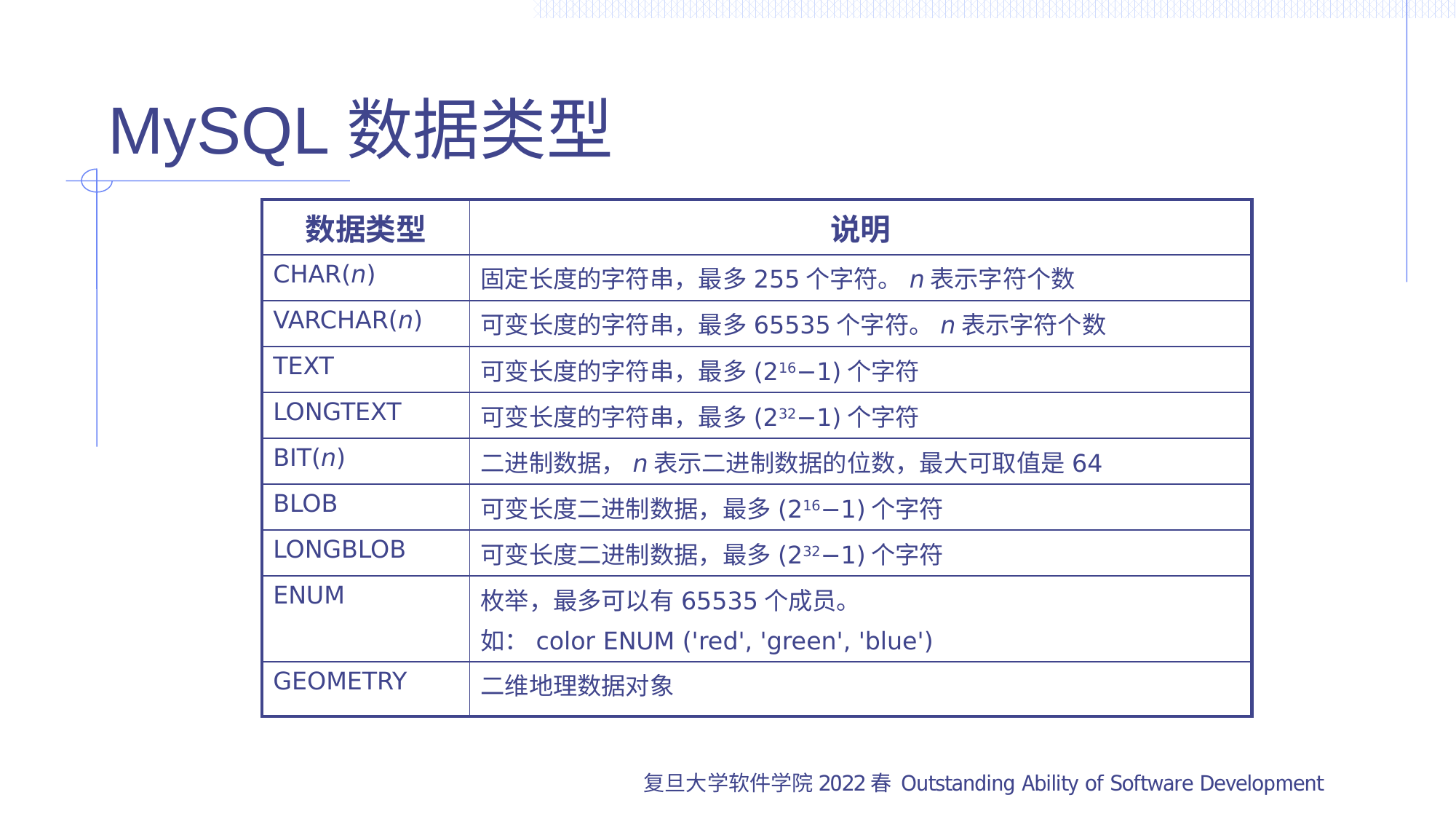

# MySQL数据类型
| 数据类型 | 说明 |
| --- | --- |
| CHAR(n) | 固定长度的字符串，最多255个字符。n表示字符个数 |
| VARCHAR(n) | 可变长度的字符串，最多65535个字符。n表示字符个数 |
| TEXT | 可变长度的字符串，最多(216−1)个字符 |
| LONGTEXT | 可变长度的字符串，最多(232−1)个字符 |
| BIT(n) | 二进制数据，n表示二进制数据的位数，最大可取值是64 |
| BLOB | 可变长度二进制数据，最多(216−1)个字符 |
| LONGBLOB | 可变长度二进制数据，最多(232−1)个字符 |
| ENUM | 枚举，最多可以有65535个成员。 如：color ENUM ('red', 'green', 'blue') |
| GEOMETRY | 二维地理数据对象 |